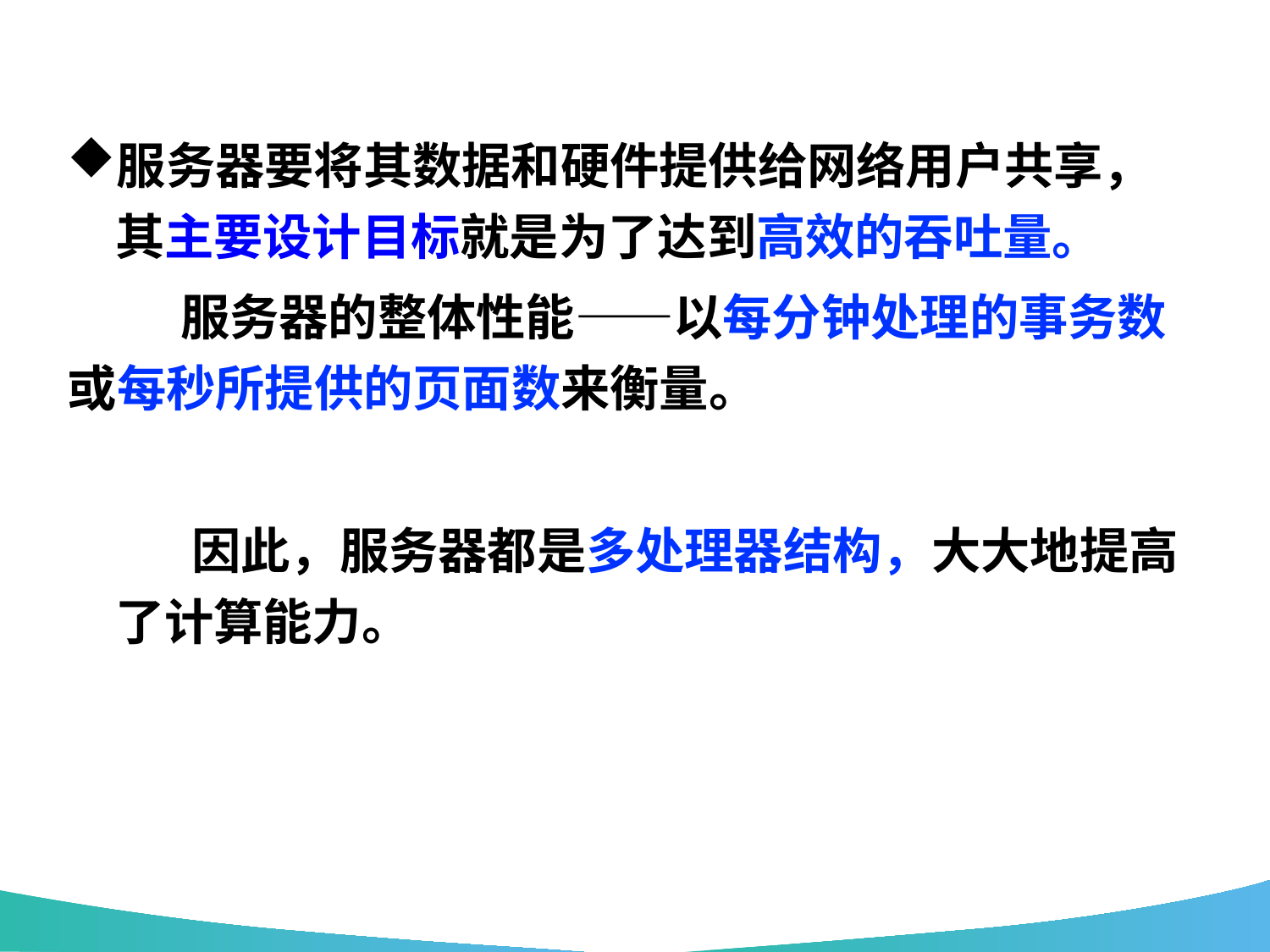

服务器要将其数据和硬件提供给网络用户共享，其主要设计目标就是为了达到高效的吞吐量。
         服务器的整体性能——以每分钟处理的事务数或每秒所提供的页面数来衡量。

          因此，服务器都是多处理器结构，大大地提高了计算能力。